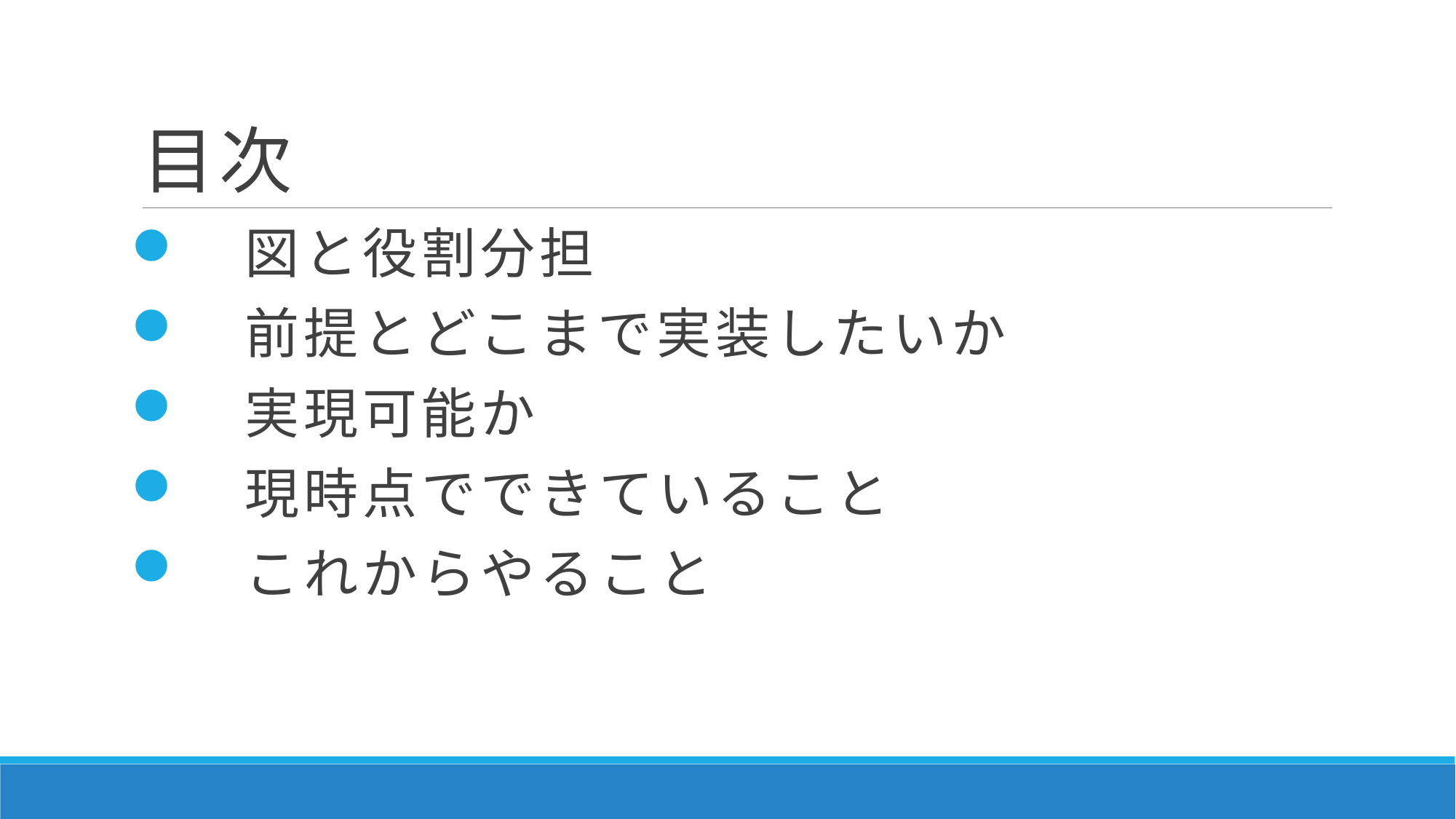

# 目次
　図と役割分担
　前提とどこまで実装したいか
　実現可能か
　現時点でできていること
　これからやること